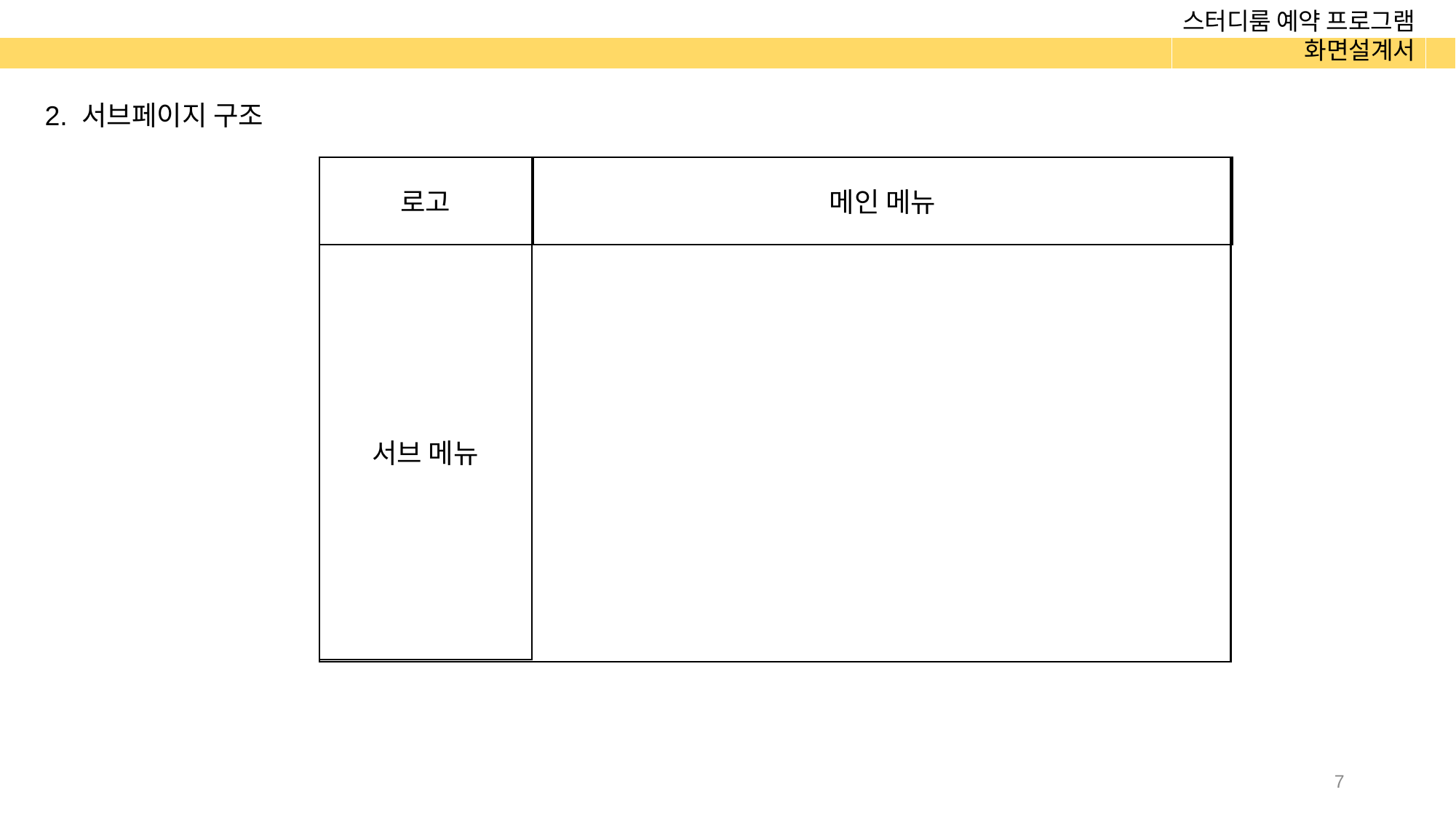

2. 서브페이지 구조

로고
메인 메뉴
서브 메뉴
7